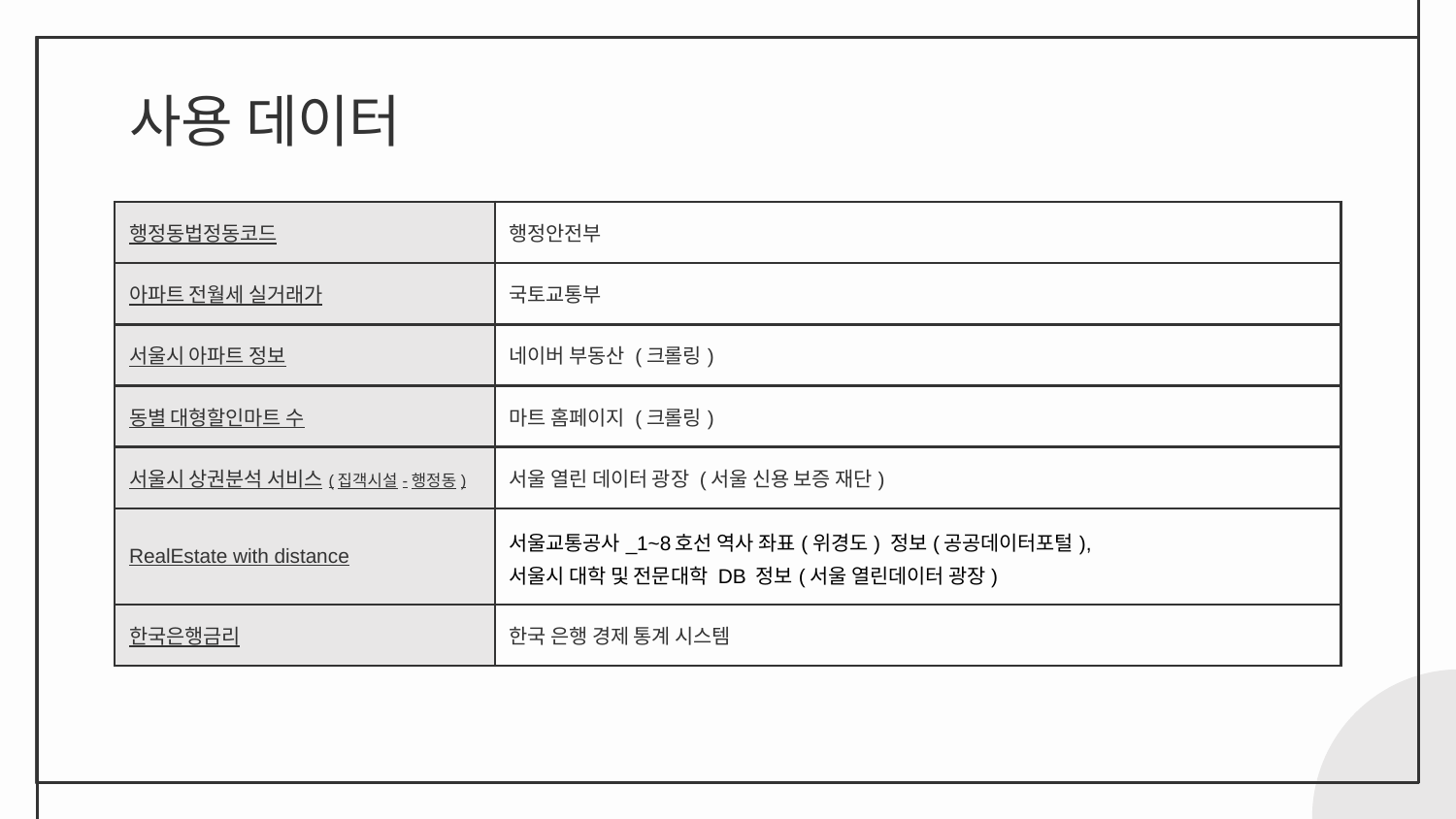

# 사용 데이터
| 행정동법정동코드 | 행정안전부 |
| --- | --- |
| 아파트 전월세 실거래가 | 국토교통부 |
| 서울시 아파트 정보 | 네이버 부동산 (크롤링) |
| 동별 대형할인마트 수 | 마트 홈페이지 (크롤링) |
| 서울시 상권분석 서비스(집객시설-행정동) | 서울 열린 데이터 광장 (서울 신용 보증 재단) |
| RealEstate with distance | 서울교통공사\_1~8호선 역사 좌표(위경도) 정보(공공데이터포털), 서울시 대학 및 전문대학 DB 정보(서울 열린데이터 광장) |
| 한국은행금리 | 한국 은행 경제 통계 시스템 |